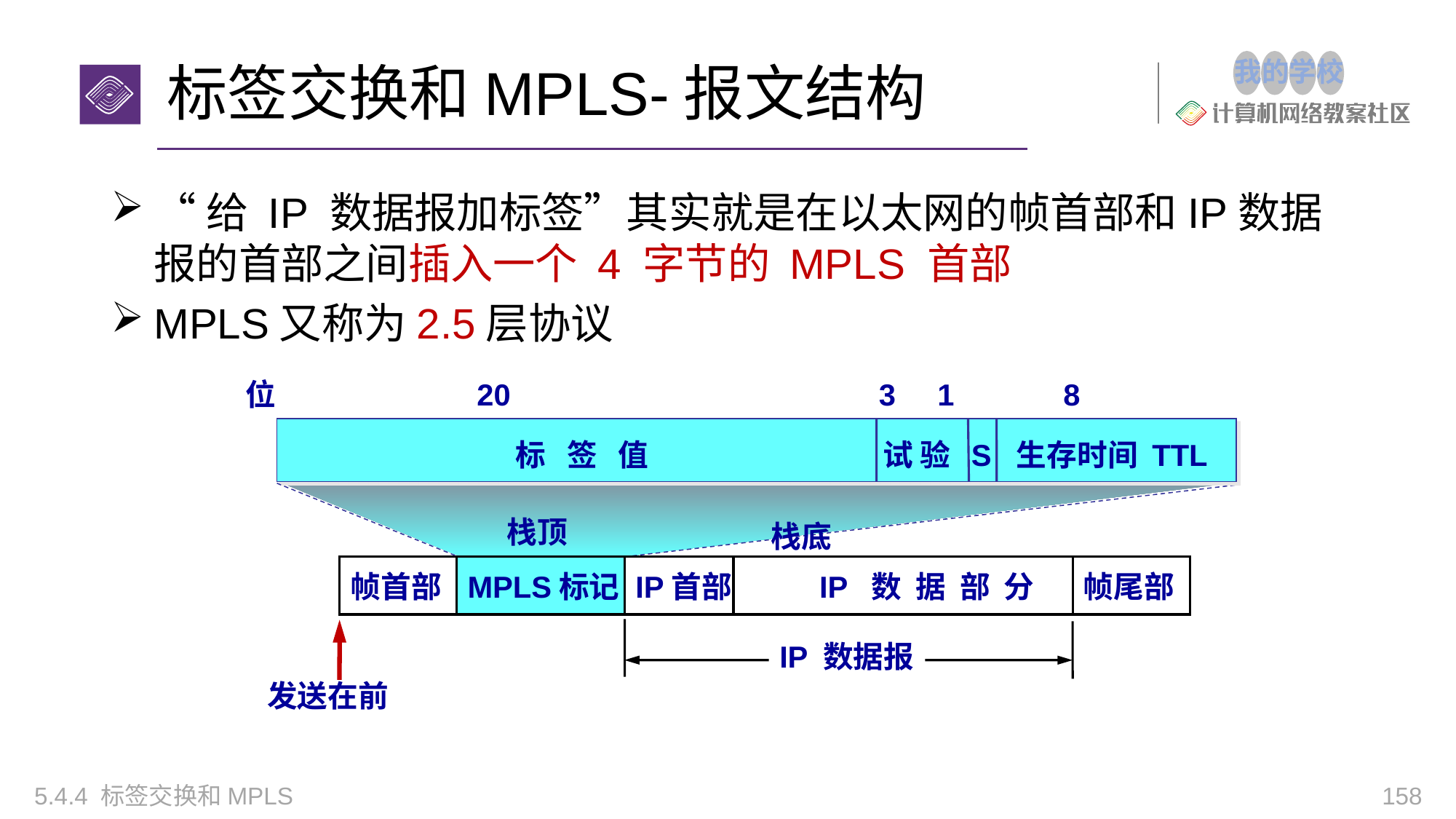

# 标签交换和MPLS-报文结构
“给 IP 数据报加标签”其实就是在以太网的帧首部和IP数据报的首部之间插入一个 4 字节的 MPLS 首部
MPLS又称为2.5层协议

位                            20                                            3     1             8

标   签   值
试 验
S
生存时间 TTL

栈顶
栈底
帧首部
MPLS标记
IP首部
         IP  数  据  部  分
帧尾部

IP 数据报

发送在前
5.4.4 标签交换和MPLS
158